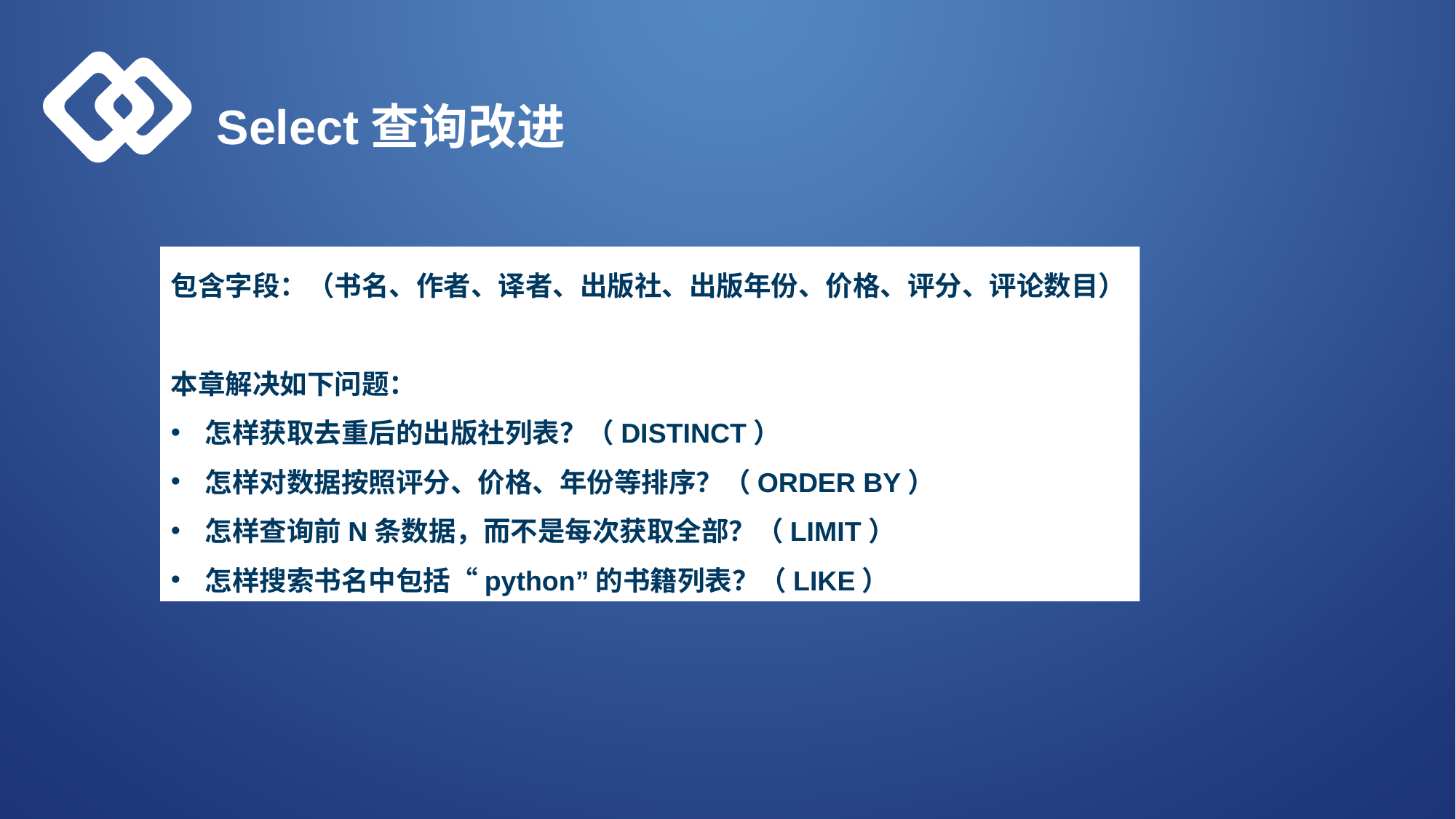

Select查询改进

包含字段：（书名、作者、译者、出版社、出版年份、价格、评分、评论数目）

本章解决如下问题：
怎样获取去重后的出版社列表？（DISTINCT）
怎样对数据按照评分、价格、年份等排序？（ORDER BY）
怎样查询前N条数据，而不是每次获取全部？（LIMIT）
怎样搜索书名中包括“python”的书籍列表？（LIKE）